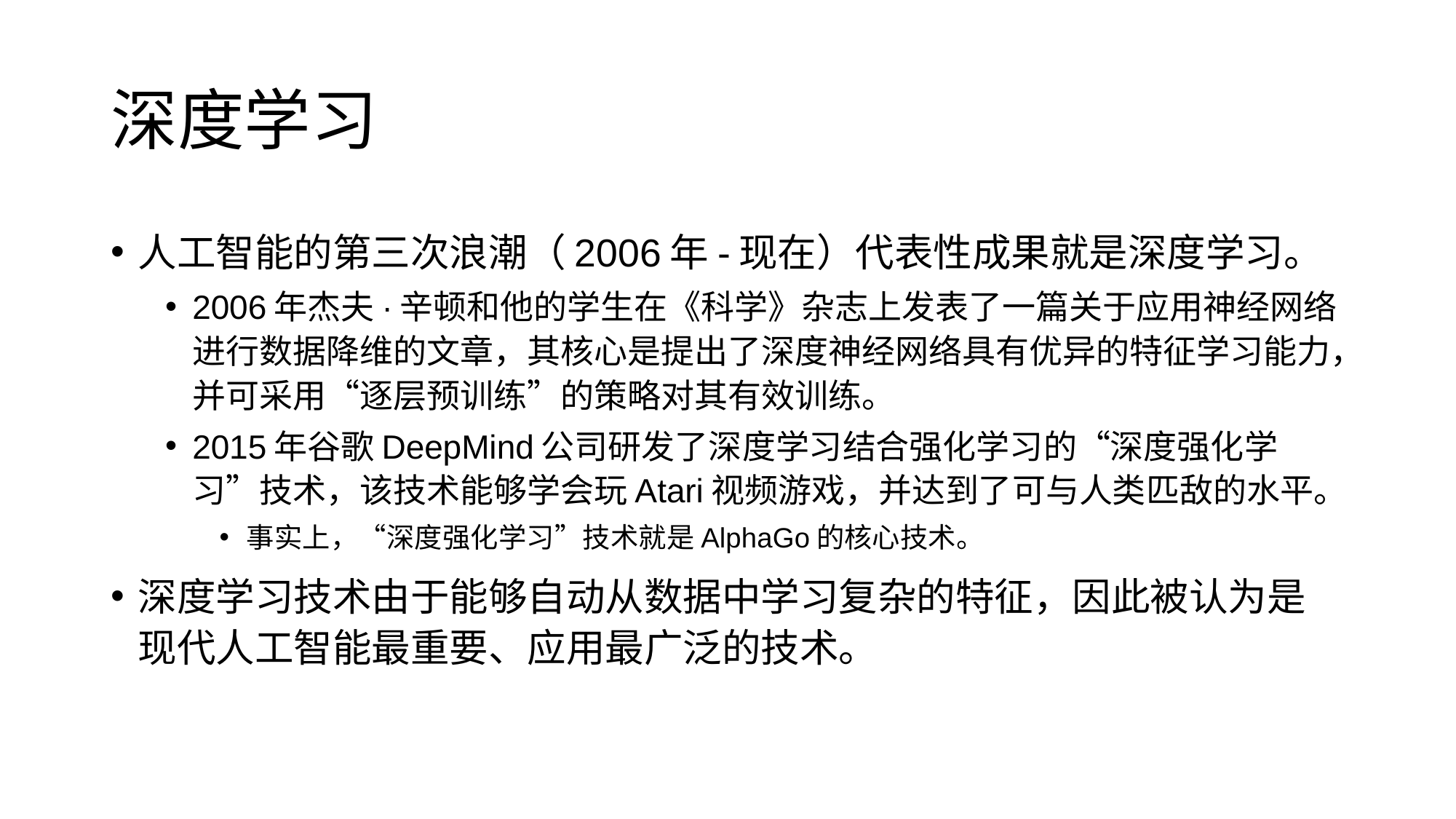

# 深度学习
人工智能的第三次浪潮（2006年-现在）代表性成果就是深度学习。
2006年杰夫·辛顿和他的学生在《科学》杂志上发表了一篇关于应用神经网络进行数据降维的文章，其核心是提出了深度神经网络具有优异的特征学习能力，并可采用“逐层预训练”的策略对其有效训练。
2015年谷歌DeepMind公司研发了深度学习结合强化学习的“深度强化学习”技术，该技术能够学会玩Atari视频游戏，并达到了可与人类匹敌的水平。
事实上，“深度强化学习”技术就是AlphaGo的核心技术。
深度学习技术由于能够自动从数据中学习复杂的特征，因此被认为是现代人工智能最重要、应用最广泛的技术。